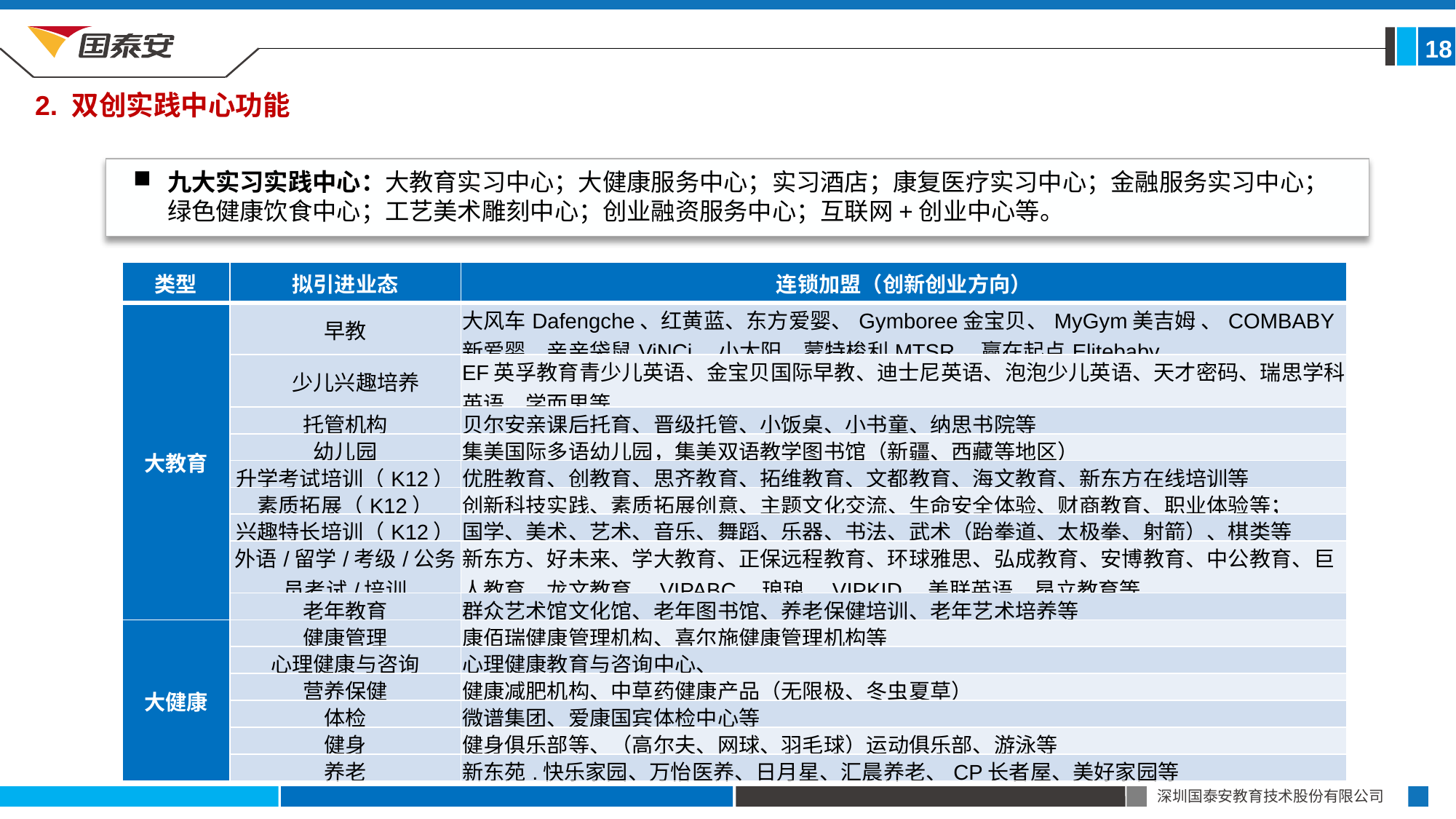

18
2. 双创实践中心功能

九大实习实践中心：大教育实习中心；大健康服务中心；实习酒店；康复医疗实习中心；金融服务实习中心；绿色健康饮食中心；工艺美术雕刻中心；创业融资服务中心；互联网+创业中心等。
| 类型 | 拟引进业态 | 连锁加盟（创新创业方向） |
| --- | --- | --- |
| 大教育 | 早教 | 大风车Dafengche、红黄蓝、东方爱婴、Gymboree金宝贝、MyGym美吉姆 、COMBABY新爱婴、亲亲袋鼠ViNCi、小太阳、蒙特梭利MTSR、赢在起点Elitebaby |
|  | 少儿兴趣培养 | EF英孚教育青少儿英语、金宝贝国际早教、迪士尼英语、泡泡少儿英语、天才密码、瑞思学科英语、学而思等 |
|  | 托管机构 | 贝尔安亲课后托育、晋级托管、小饭桌、小书童、纳思书院等 |
|  | 幼儿园 | 集美国际多语幼儿园，集美双语教学图书馆（新疆、西藏等地区） |
|  | 升学考试培训（K12） | 优胜教育、创教育、思齐教育、拓维教育、文都教育、海文教育、新东方在线培训等 |
|  | 素质拓展（K12） | 创新科技实践、素质拓展创意、主题文化交流、生命安全体验、财商教育、职业体验等； |
|  | 兴趣特长培训（K12） | 国学、美术、艺术、音乐、舞蹈、乐器、书法、武术（跆拳道、太极拳、射箭）、棋类等 |
|  | 外语/留学/考级/公务员考试/培训 | 新东方、好未来、学大教育、正保远程教育、环球雅思、弘成教育、安博教育、中公教育、巨人教育、龙文教育、VIPABC、琅琅、VIPKID、美联英语、昂立教育等 |
|  | 老年教育 | 群众艺术馆文化馆、老年图书馆、养老保健培训、老年艺术培养等 |
| 大健康 | 健康管理 | 康佰瑞健康管理机构、喜尔施健康管理机构等 |
|  | 心理健康与咨询 | 心理健康教育与咨询中心、 |
|  | 营养保健 | 健康减肥机构、中草药健康产品（无限极、冬虫夏草） |
|  | 体检 | 微谱集团、爱康国宾体检中心等 |
|  | 健身 | 健身俱乐部等、（高尔夫、网球、羽毛球）运动俱乐部、游泳等 |
|  | 养老 | 新东苑.快乐家园、万怡医养、日月星、汇晨养老、CP长者屋、美好家园等 |